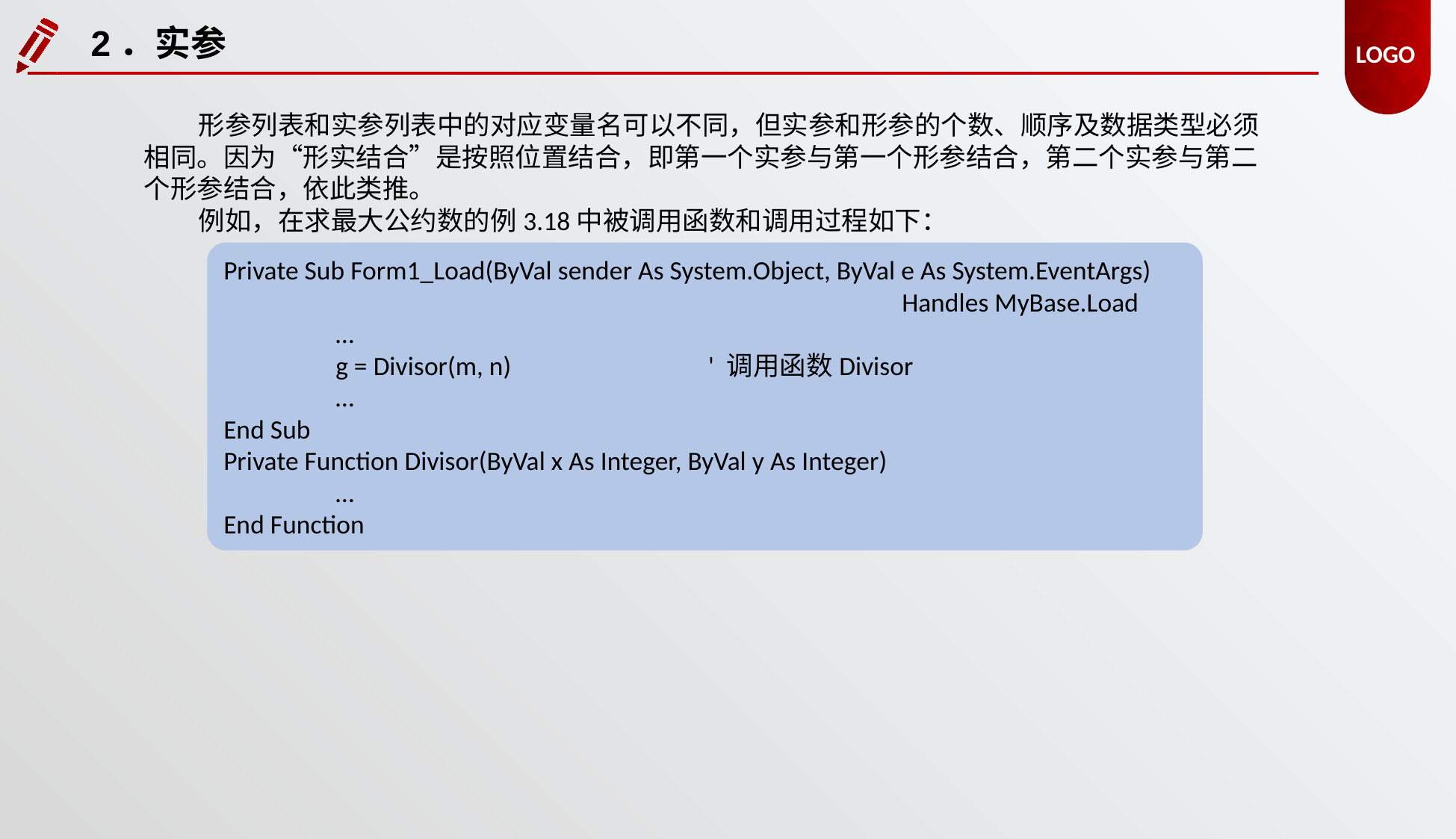

2．实参
形参列表和实参列表中的对应变量名可以不同，但实参和形参的个数、顺序及数据类型必须相同。因为“形实结合”是按照位置结合，即第一个实参与第一个形参结合，第二个实参与第二个形参结合，依此类推。
例如，在求最大公约数的例3.18中被调用函数和调用过程如下：
Private Sub Form1_Load(ByVal sender As System.Object, ByVal e As System.EventArgs)
						 Handles MyBase.Load
	…
    	g = Divisor(m, n)                                 ' 调用函数Divisor
	…
End Sub
Private Function Divisor(ByVal x As Integer, ByVal y As Integer)
	…
End Function